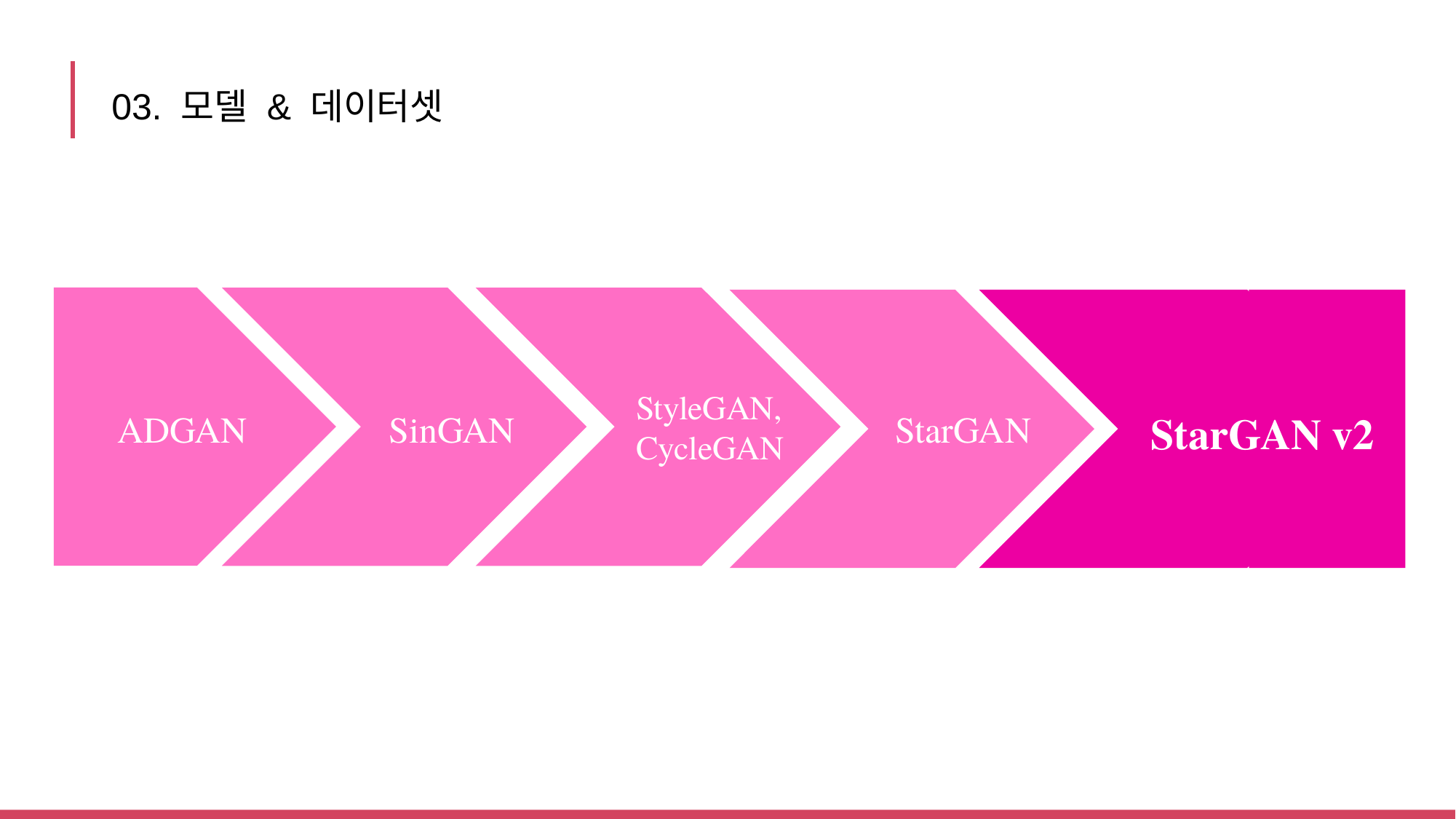

03. 모델 & 데이터셋

StyleGAN,
CycleGAN
StarGAN
StarGAN
StarGAN v2
ADGAN
SinGAN